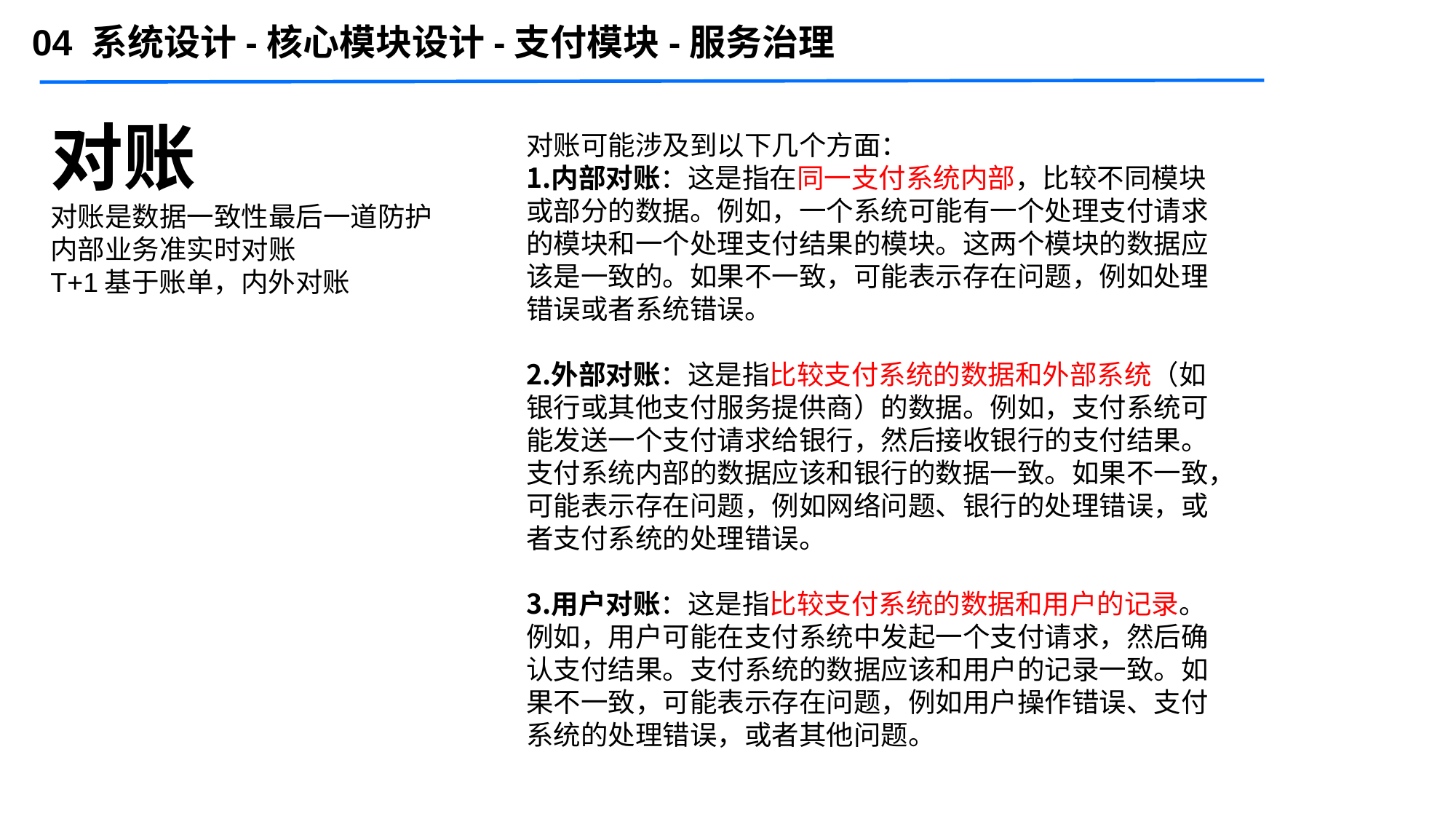

04 系统设计-核心模块设计-支付模块-服务治理
对账
对账是数据一致性最后一道防护
内部业务准实时对账
T+1基于账单，内外对账

对账可能涉及到以下几个方面：
内部对账：这是指在同一支付系统内部，比较不同模块或部分的数据。例如，一个系统可能有一个处理支付请求的模块和一个处理支付结果的模块。这两个模块的数据应该是一致的。如果不一致，可能表示存在问题，例如处理错误或者系统错误。

外部对账：这是指比较支付系统的数据和外部系统（如银行或其他支付服务提供商）的数据。例如，支付系统可能发送一个支付请求给银行，然后接收银行的支付结果。支付系统内部的数据应该和银行的数据一致。如果不一致，可能表示存在问题，例如网络问题、银行的处理错误，或者支付系统的处理错误。

用户对账：这是指比较支付系统的数据和用户的记录。例如，用户可能在支付系统中发起一个支付请求，然后确认支付结果。支付系统的数据应该和用户的记录一致。如果不一致，可能表示存在问题，例如用户操作错误、支付系统的处理错误，或者其他问题。